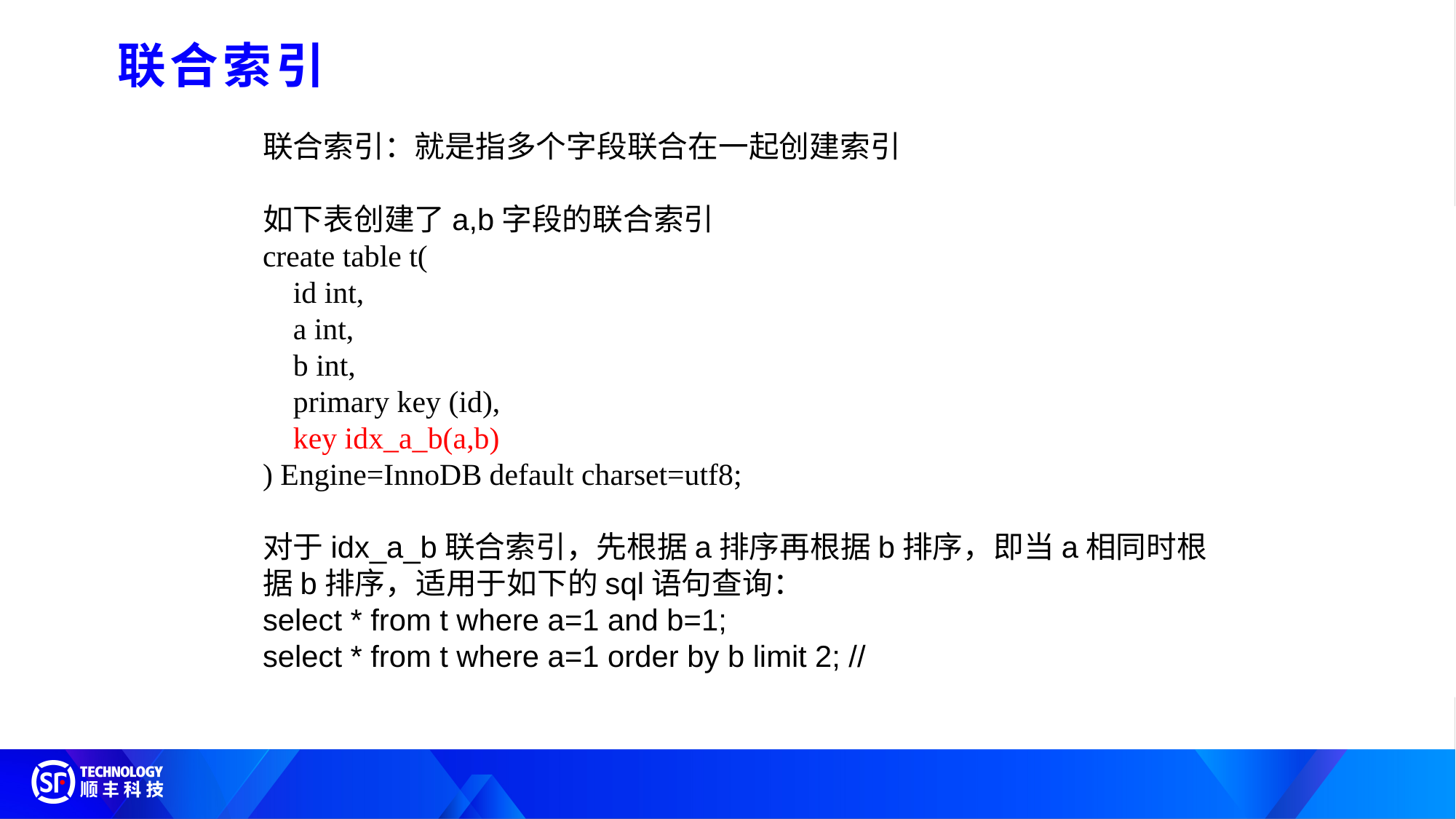

联合索引
联合索引：就是指多个字段联合在一起创建索引

如下表创建了a,b字段的联合索引
create table t(
    id int,
    a int,
    b int,
    primary key (id),
    key idx_a_b(a,b)
) Engine=InnoDB default charset=utf8;

对于idx_a_b联合索引，先根据a排序再根据b排序，即当a相同时根据b排序，适用于如下的sql语句查询：
select * from t where a=1 and b=1;
select * from t where a=1 order by b limit 2; //